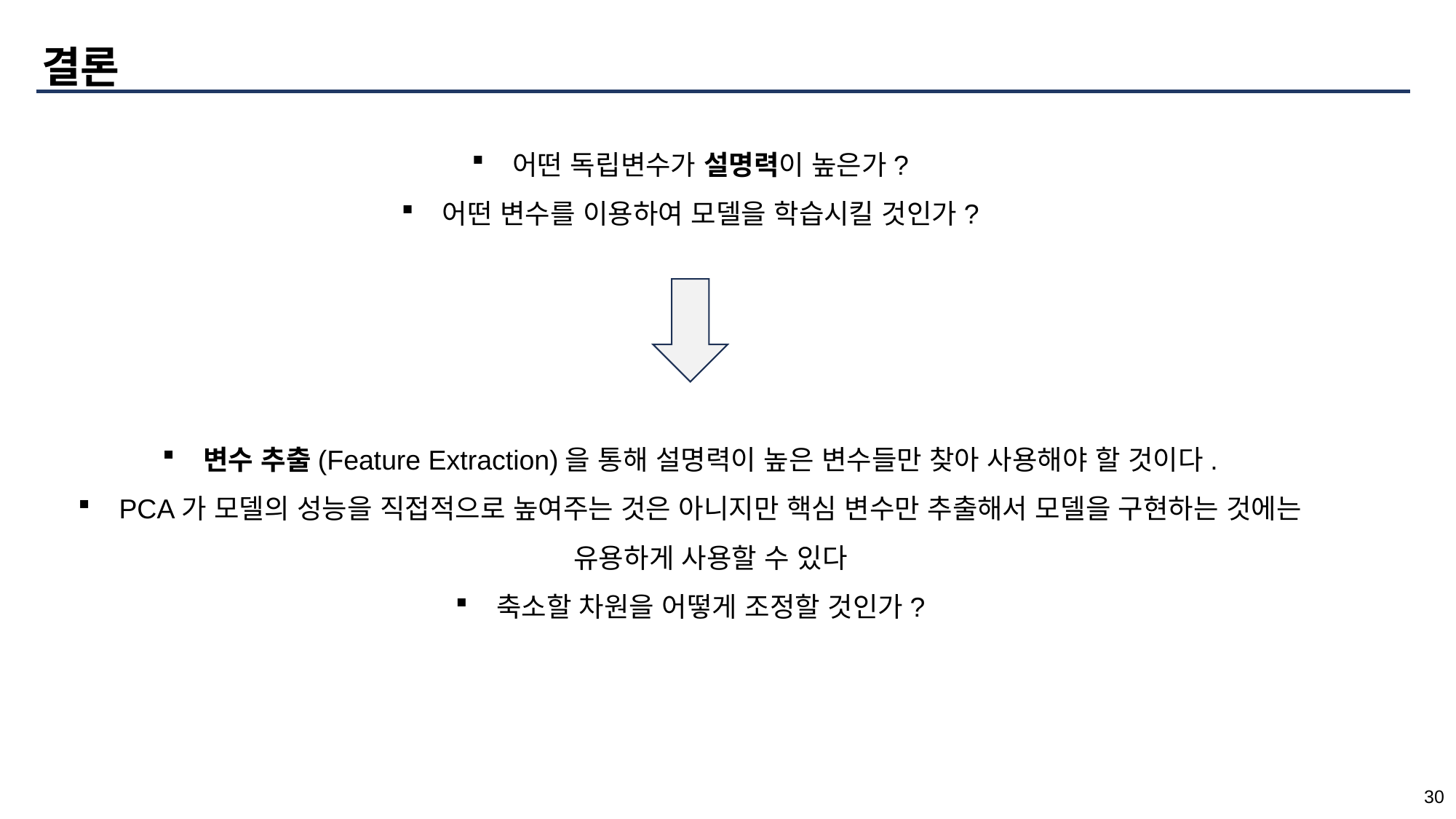

결론
어떤 독립변수가 설명력이 높은가?
어떤 변수를 이용하여 모델을 학습시킬 것인가?

변수 추출(Feature Extraction)을 통해 설명력이 높은 변수들만 찾아 사용해야 할 것이다.
PCA가 모델의 성능을 직접적으로 높여주는 것은 아니지만 핵심 변수만 추출해서 모델을 구현하는 것에는 유용하게 사용할 수 있다
축소할 차원을 어떻게 조정할 것인가?

30